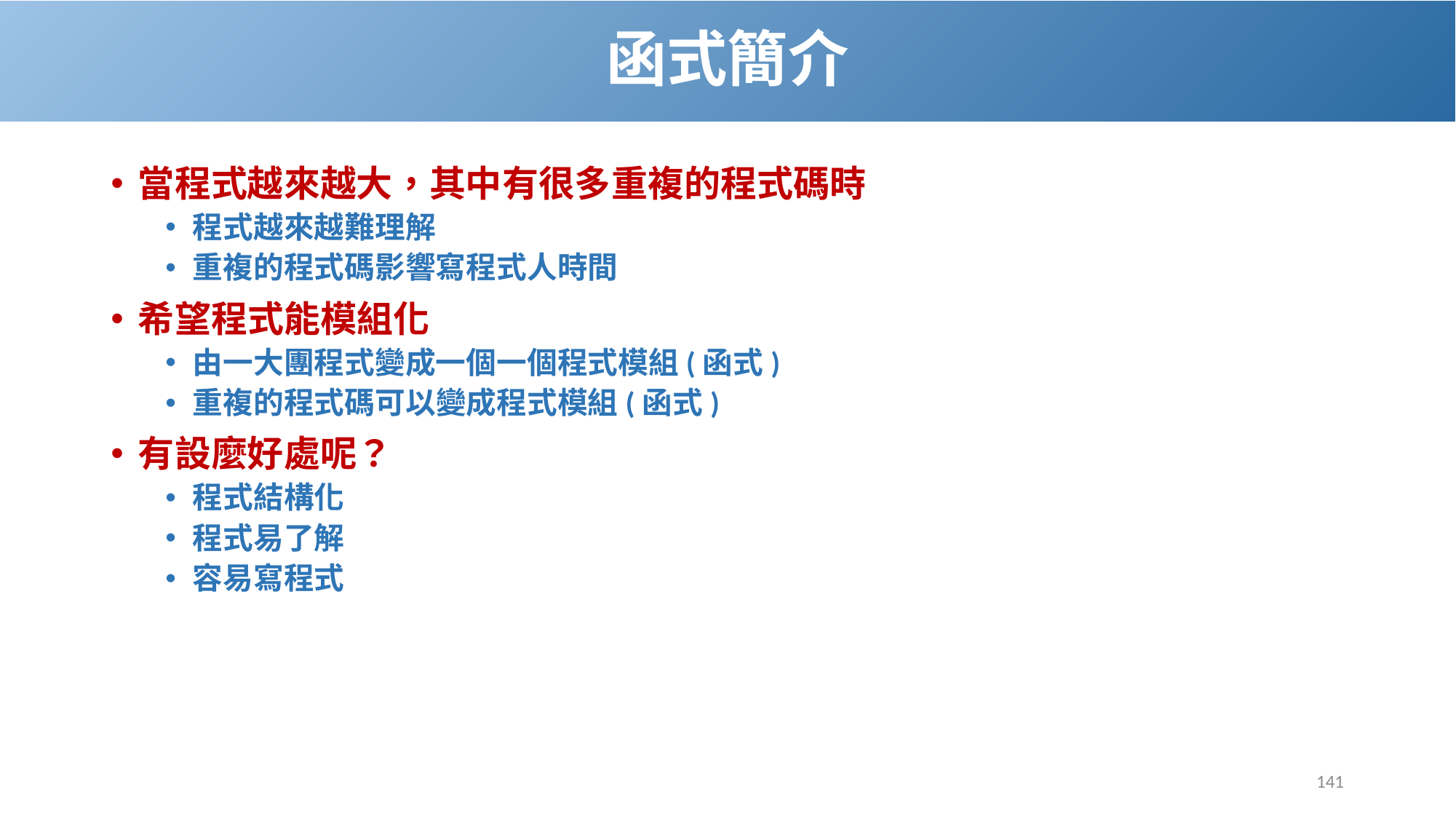

# 函式簡介
當程式越來越大，其中有很多重複的程式碼時
程式越來越難理解
重複的程式碼影響寫程式人時間
希望程式能模組化
由一大團程式變成一個一個程式模組(函式)
重複的程式碼可以變成程式模組(函式)
有設麼好處呢？
程式結構化
程式易了解
容易寫程式
141